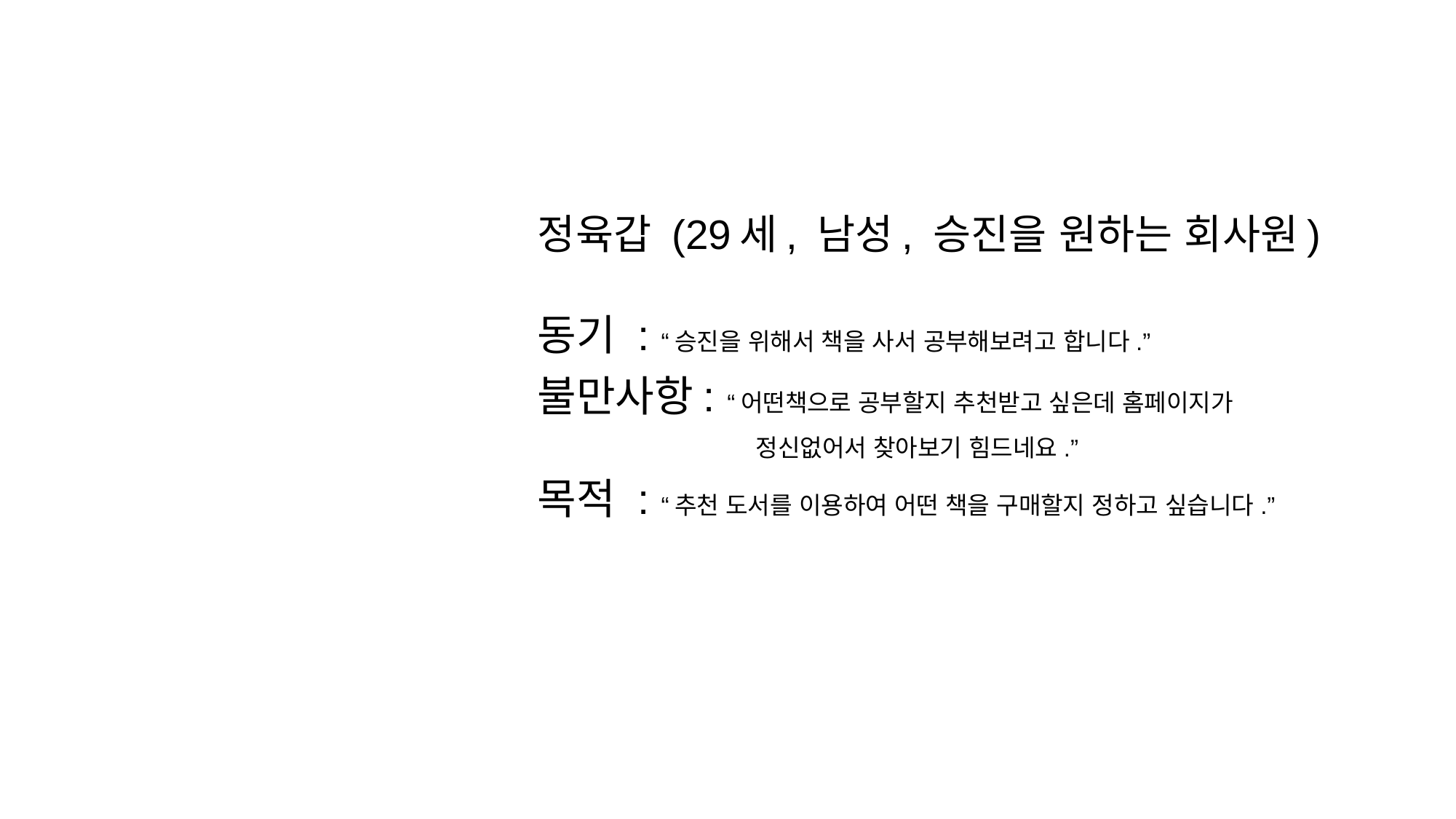

정육갑 (29세, 남성, 승진을 원하는 회사원)

동기 : “승진을 위해서 책을 사서 공부해보려고 합니다.”
불만사항: “어떤책으로 공부할지 추천받고 싶은데 홈페이지가
		정신없어서 찾아보기 힘드네요.”
목적 : “추천 도서를 이용하여 어떤 책을 구매할지 정하고 싶습니다.”